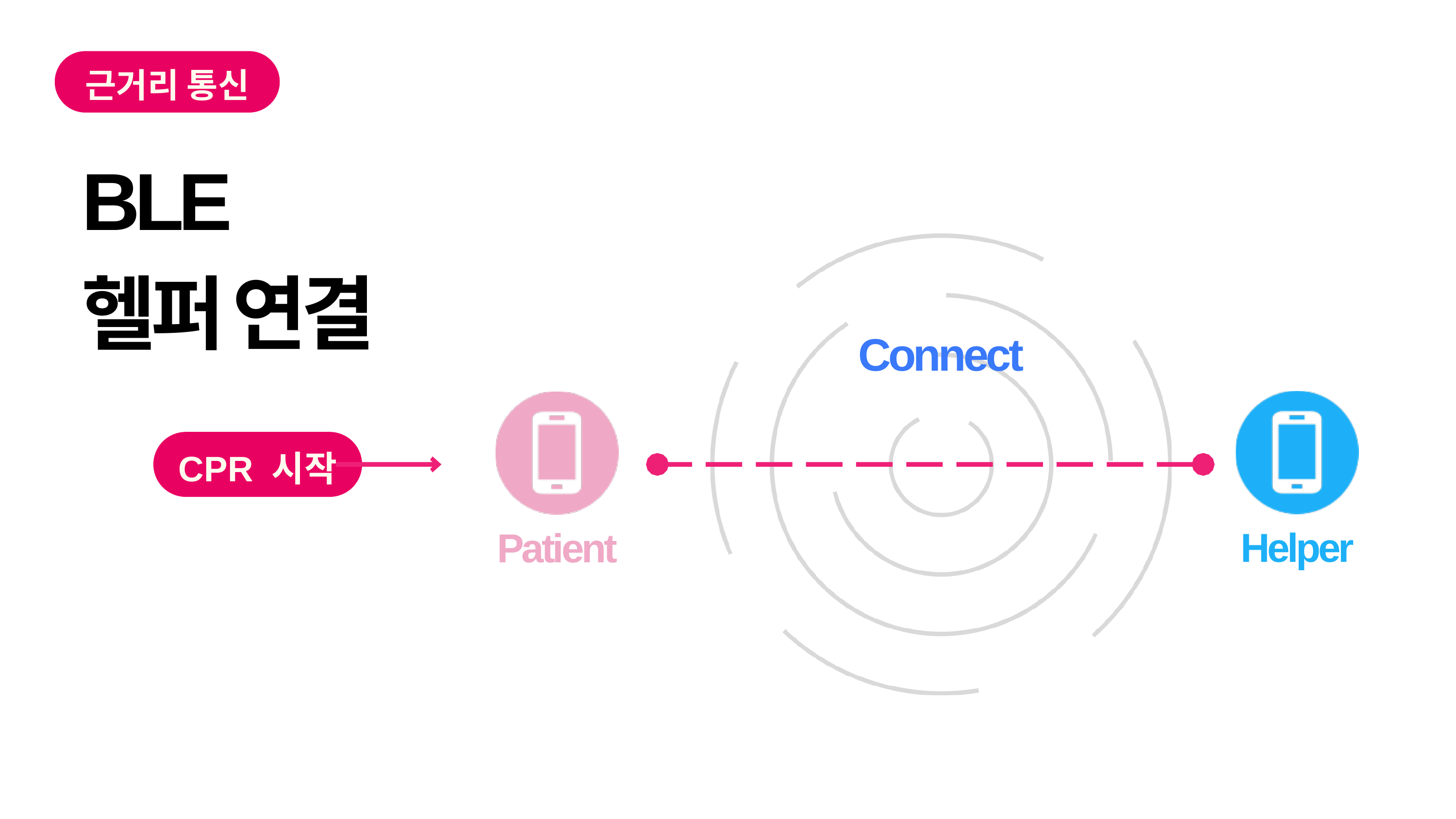

근거리 통신
BLE
헬퍼 연결

Connect

Helper

Patient

CPR 시작

Scanning